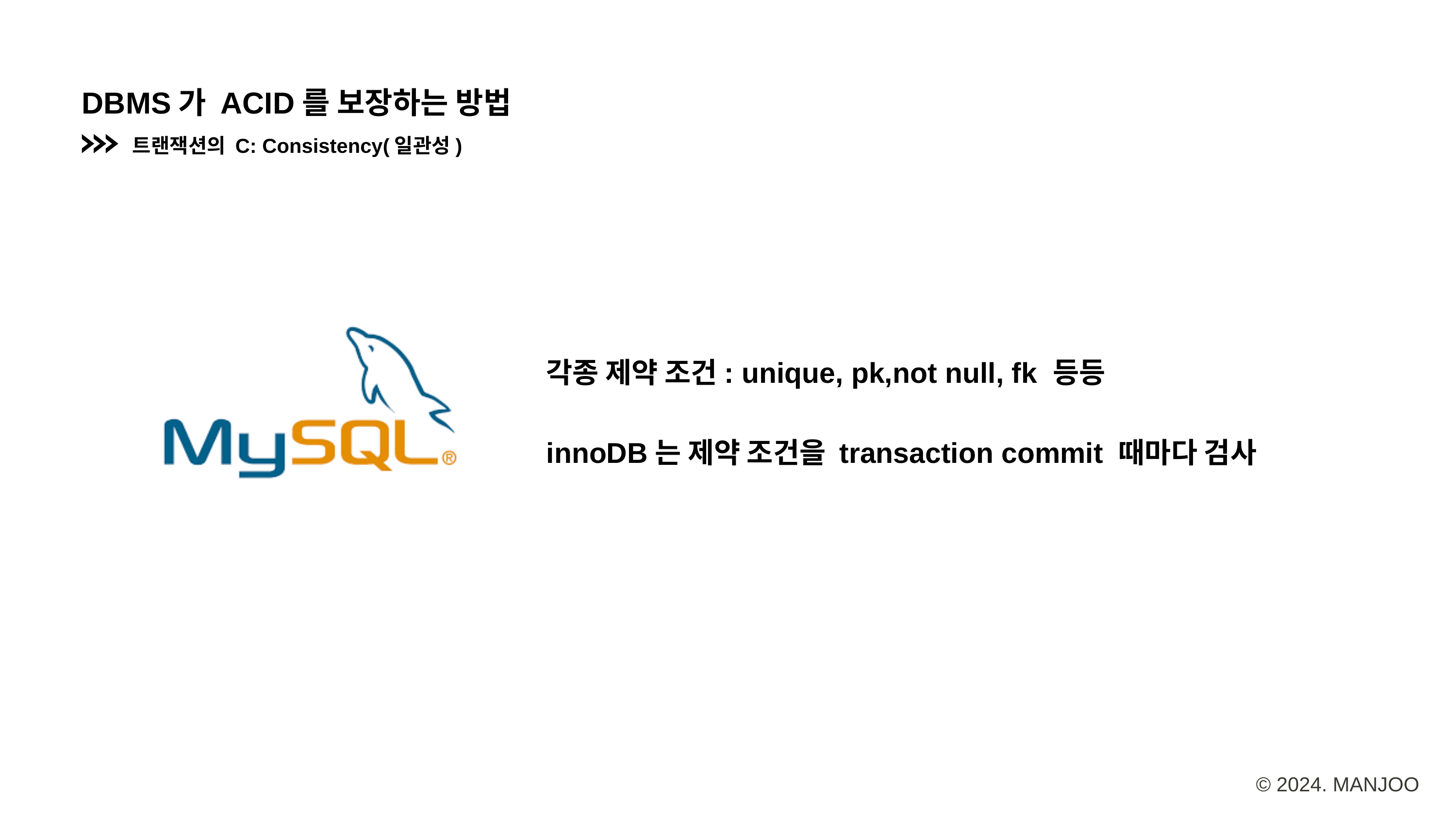

DBMS가 ACID를 보장하는 방법

트랜잭션의 C: Consistency(일관성)

각종 제약 조건: unique, pk,not null, fk 등등

innoDB는 제약 조건을 transaction commit 때마다 검사
© 2024. MANJOO